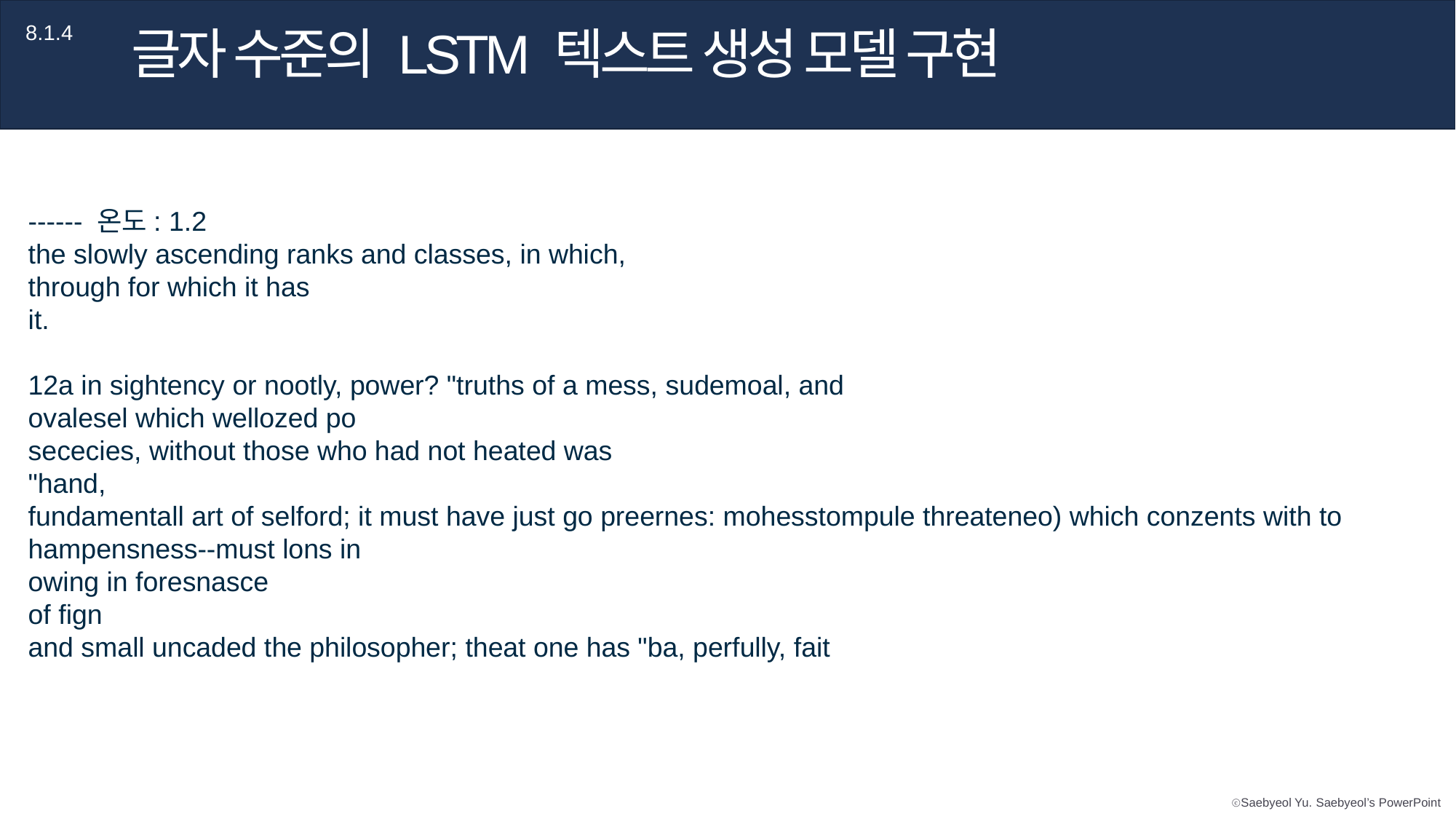

8.1.4
글자 수준의 LSTM 텍스트 생성 모델 구현
------ 온도: 1.2
the slowly ascending ranks and classes, in which,
through for which it has
it.

12a in sightency or nootly, power? "truths of a mess, sudemoal, and
ovalesel which wellozed po
sececies, without those who had not heated was
"hand,
fundamentall art of selford; it must have just go preernes: mohesstompule threateneo) which conzents with to hampensness--must lons in
owing in foresnasce
of fign
and small uncaded the philosopher; theat one has "ba, perfully, fait